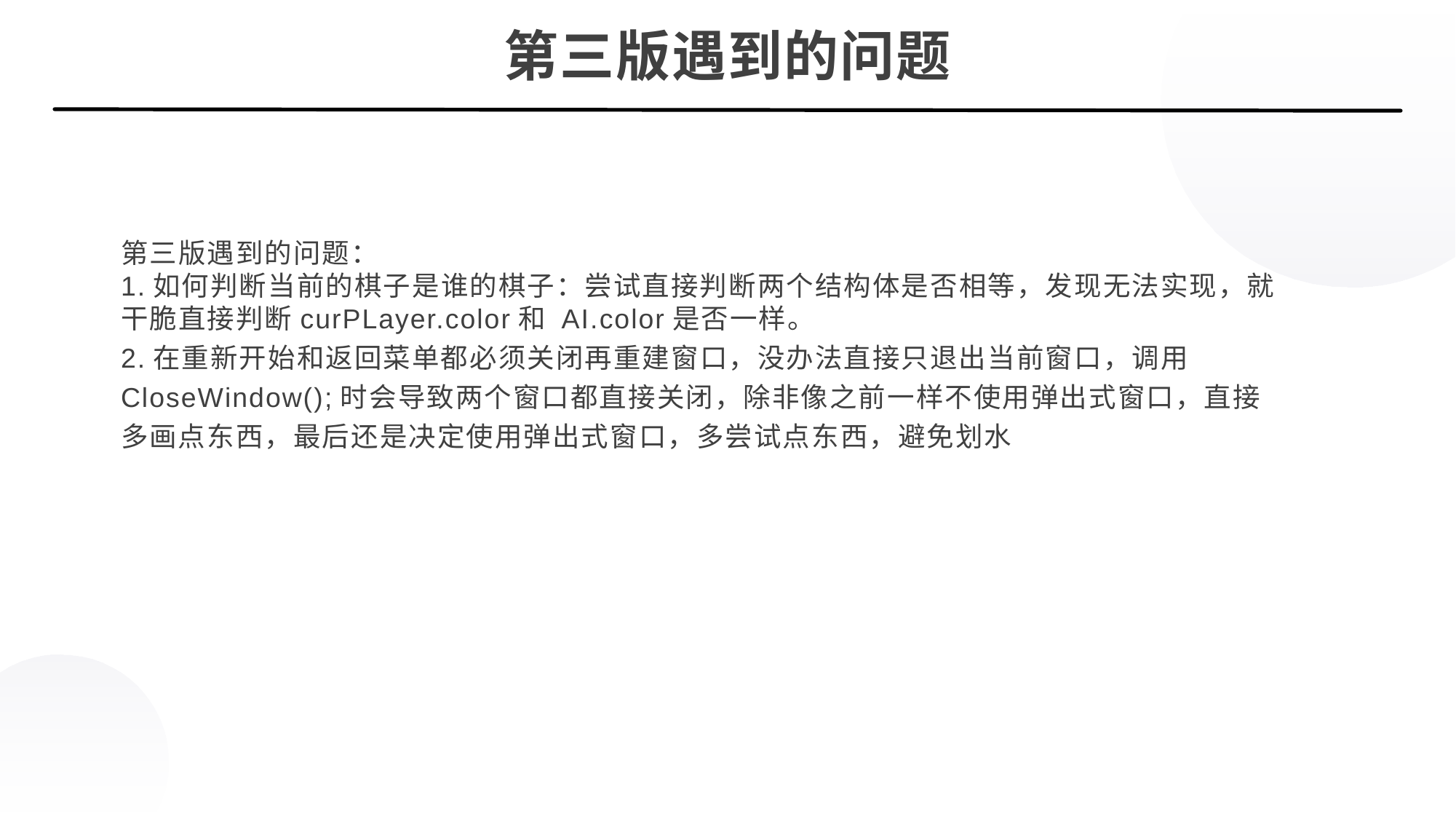

第三版遇到的问题
第三版遇到的问题：
1.如何判断当前的棋子是谁的棋子：尝试直接判断两个结构体是否相等，发现无法实现，就干脆直接判断curPLayer.color和 AI.color是否一样。
2.在重新开始和返回菜单都必须关闭再重建窗口，没办法直接只退出当前窗口，调用CloseWindow();时会导致两个窗口都直接关闭，除非像之前一样不使用弹出式窗口，直接多画点东西，最后还是决定使用弹出式窗口，多尝试点东西，避免划水